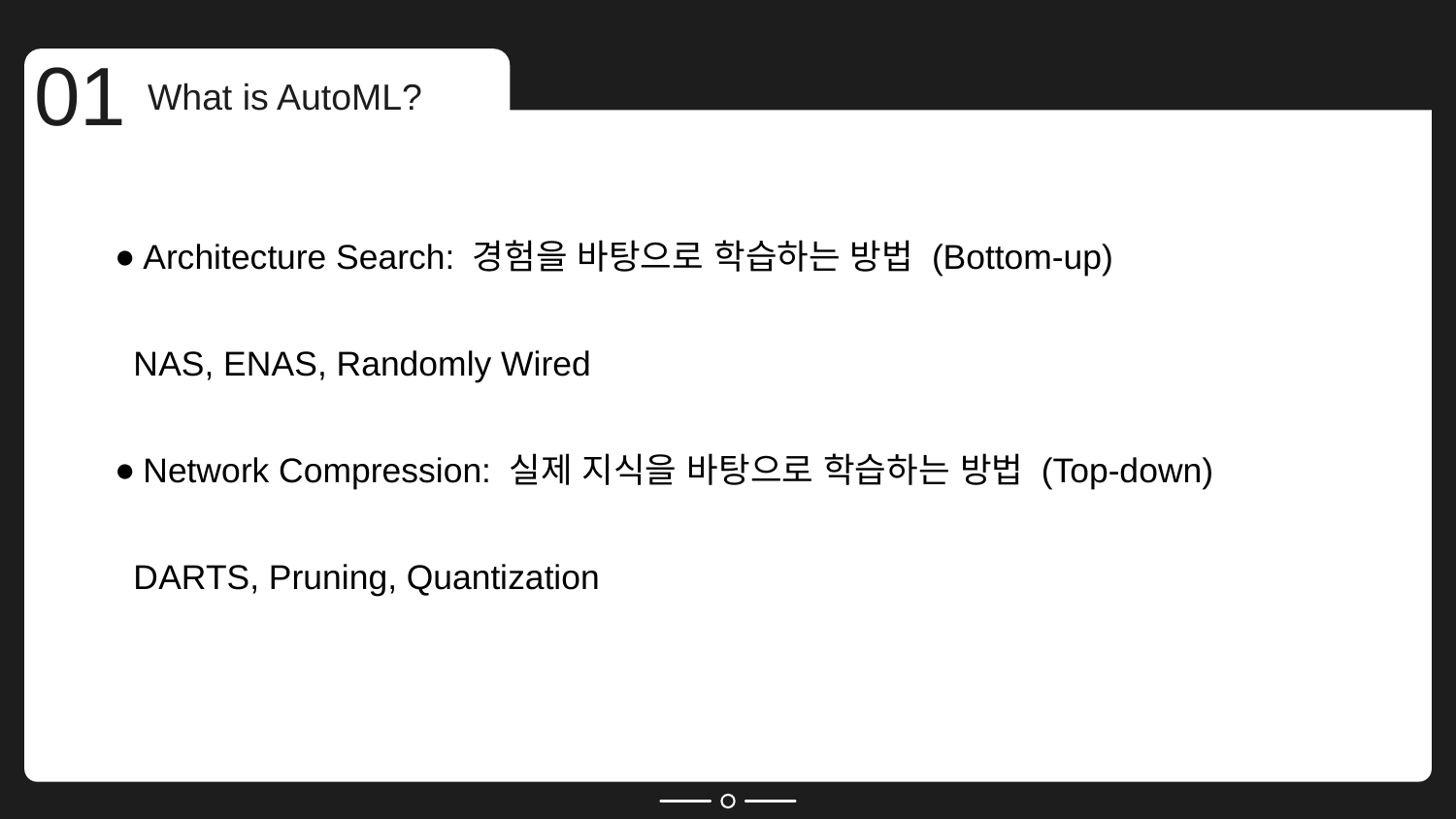

01
What is AutoML?
Architecture Search: 경험을 바탕으로 학습하는 방법 (Bottom-up)

  NAS, ENAS, Randomly Wired

Network Compression: 실제 지식을 바탕으로 학습하는 방법 (Top-down)

  DARTS, Pruning, Quantization